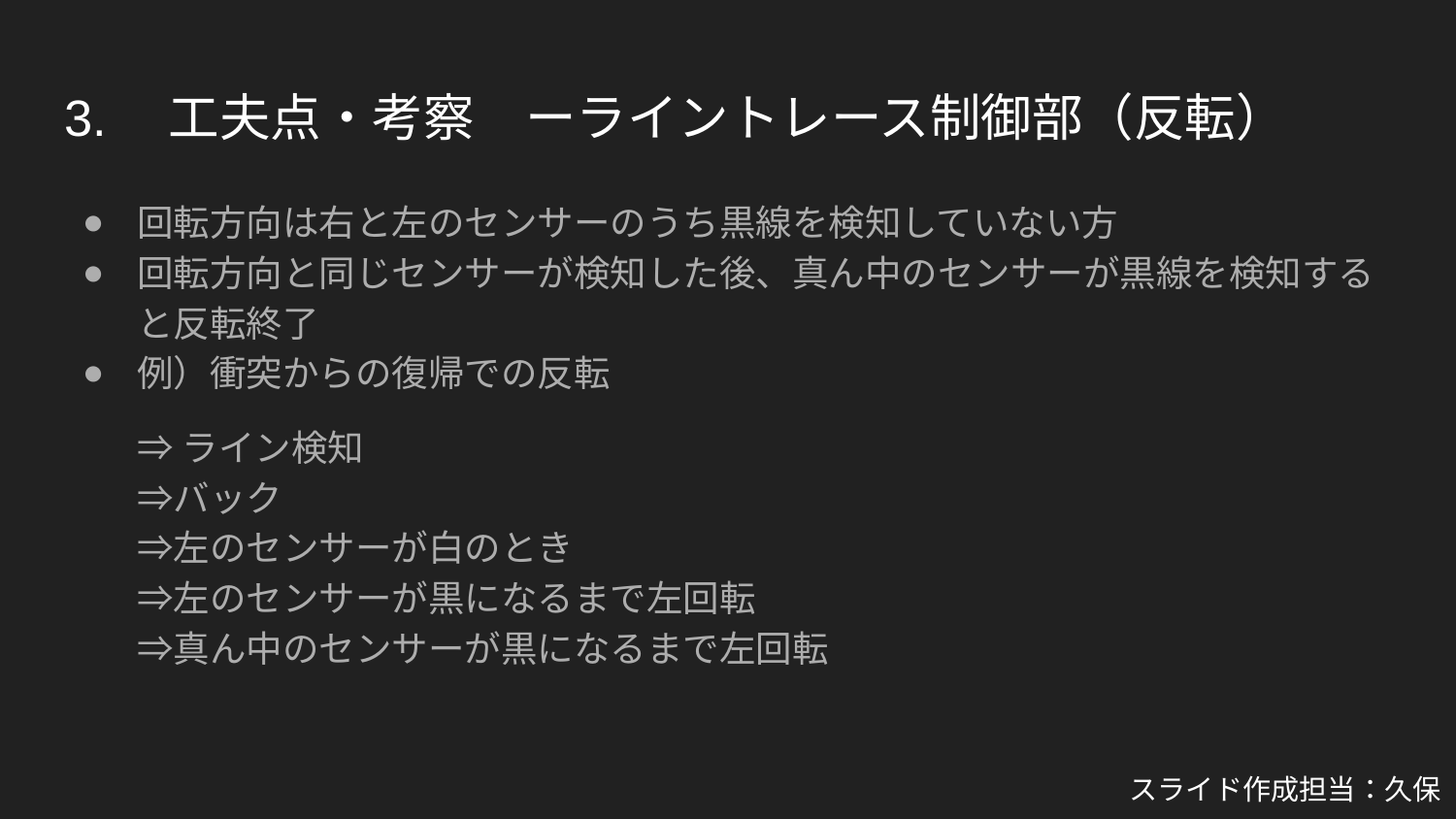

# 3.　工夫点・考察　ーライントレース制御部（反転）
回転方向は右と左のセンサーのうち黒線を検知していない方
回転方向と同じセンサーが検知した後、真ん中のセンサーが黒線を検知すると反転終了
例）衝突からの復帰での反転
⇒ライン検知
⇒バック
⇒左のセンサーが白のとき
⇒左のセンサーが黒になるまで左回転
⇒真ん中のセンサーが黒になるまで左回転
スライド作成担当：久保